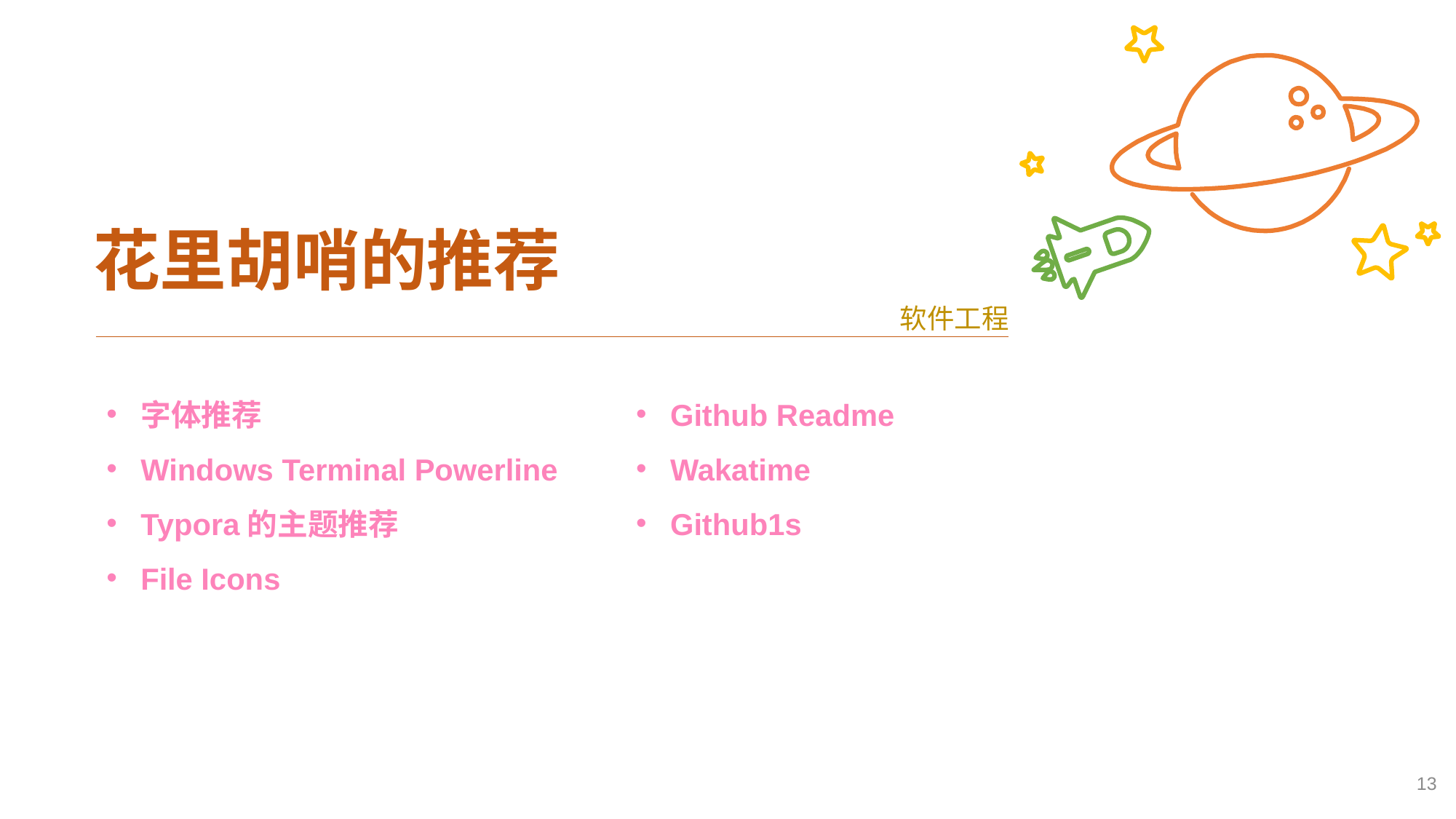

花里胡哨的推荐
软件工程

字体推荐
Windows Terminal Powerline
Typora的主题推荐
File Icons
Github Readme
Wakatime
Github1s
13